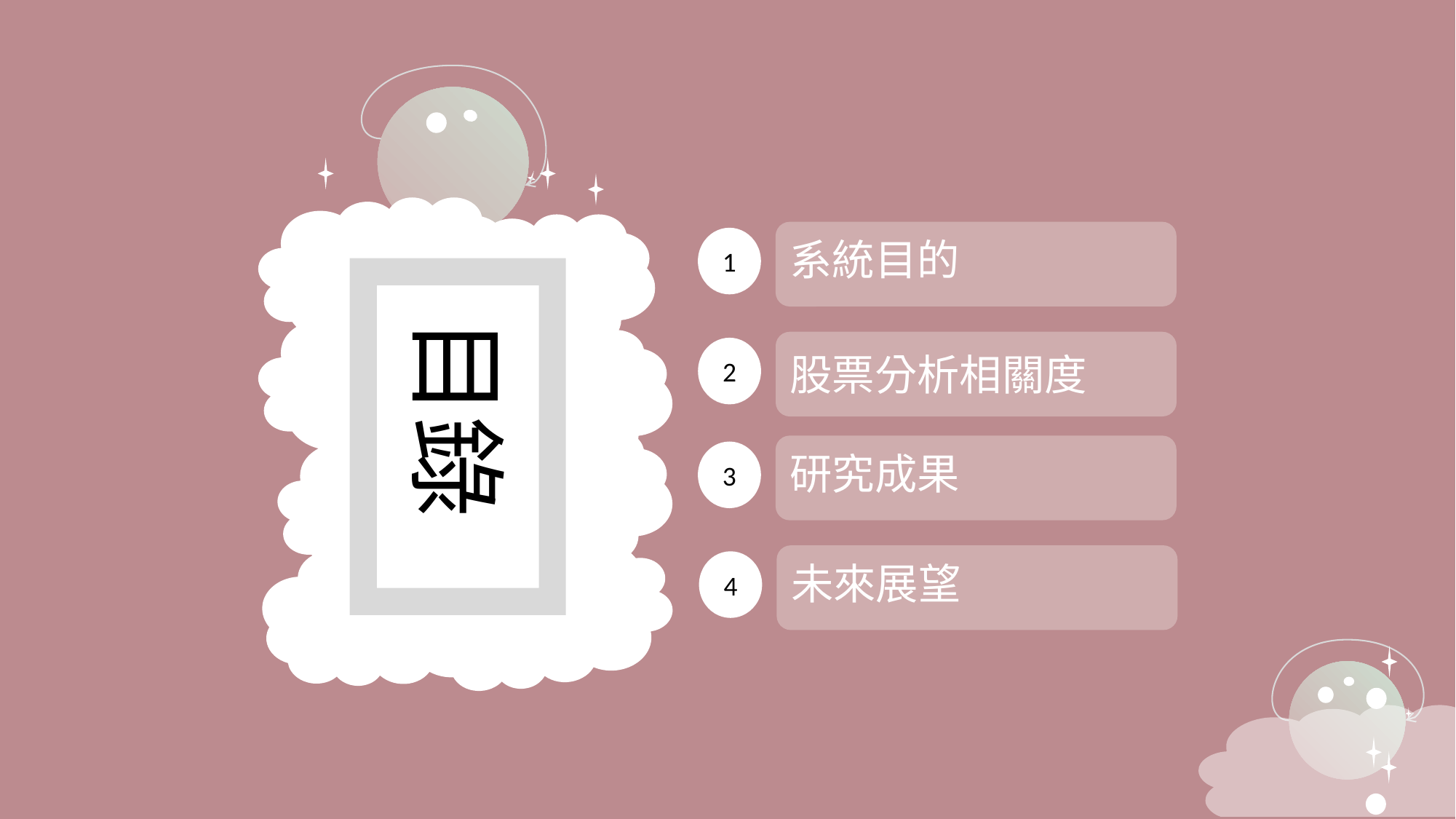

目錄

系統目的
1

2
股票分析相關度

研究成果
3

未來展望
4